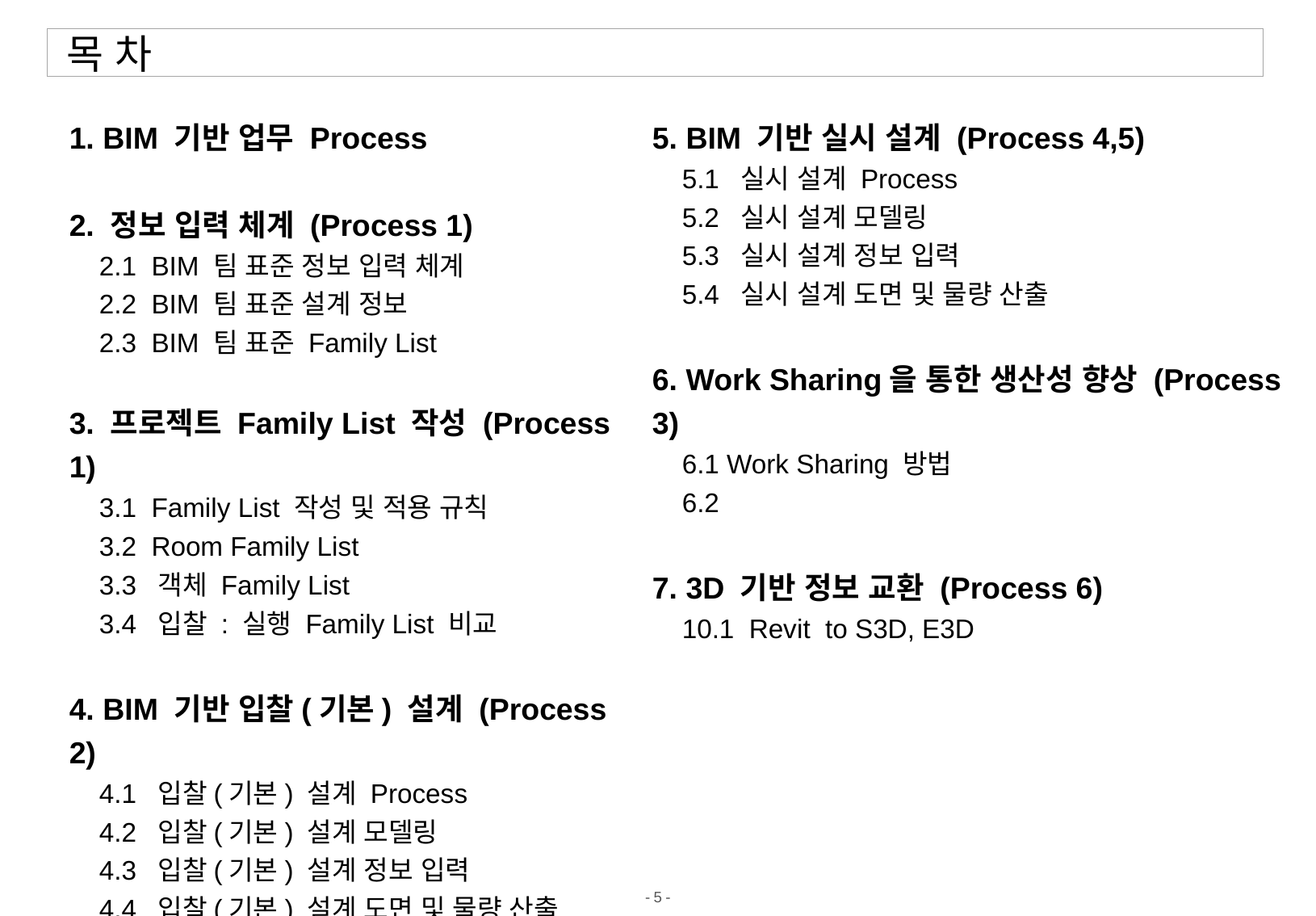

목 차
5. BIM 기반 실시 설계 (Process 4,5)
    5.1  실시 설계 Process
    5.2  실시 설계 모델링
    5.3  실시 설계 정보 입력
    5.4  실시 설계 도면 및 물량 산출

6. Work Sharing을 통한 생산성 향상 (Process 3)
    6.1 Work Sharing 방법
    6.2

7. 3D 기반 정보 교환 (Process 6)
    10.1  Revit  to S3D, E3D
1. BIM 기반 업무 Process

2. 정보 입력 체계 (Process 1)
    2.1  BIM 팀 표준 정보 입력 체계
    2.2  BIM 팀 표준 설계 정보
    2.3  BIM 팀 표준 Family List

3. 프로젝트 Family List 작성 (Process 1)
    3.1  Family List 작성 및 적용 규칙
    3.2  Room Family List
    3.3  객체 Family List
    3.4  입찰 : 실행 Family List 비교

4. BIM 기반 입찰(기본) 설계 (Process 2)
    4.1  입찰(기본) 설계 Process
    4.2  입찰(기본) 설계 모델링
    4.3  입찰(기본) 설계 정보 입력
    4.4  입찰(기본) 설계 도면 및 물량 산출